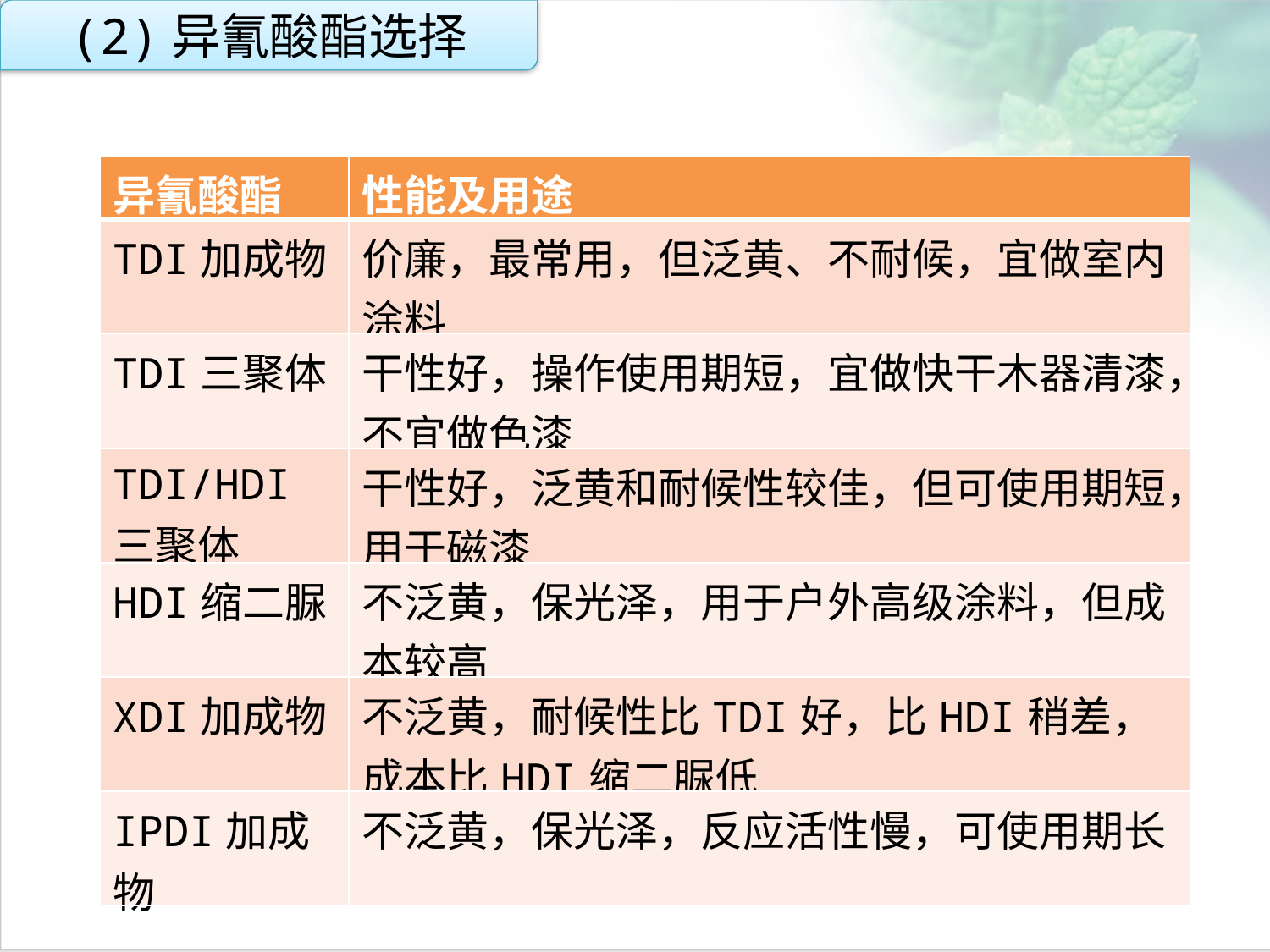

(2)异氰酸酯选择
| 异氰酸酯 | 性能及用途 |
| --- | --- |
| TDI加成物 | 价廉，最常用，但泛黄、不耐候，宜做室内涂料 |
| TDI三聚体 | 干性好，操作使用期短，宜做快干木器清漆，不宜做色漆 |
| TDI/HDI三聚体 | 干性好，泛黄和耐候性较佳，但可使用期短，用于磁漆 |
| HDI缩二脲 | 不泛黄，保光泽，用于户外高级涂料，但成本较高 |
| XDI加成物 | 不泛黄，耐候性比TDI好，比HDI稍差，成本比HDI缩二脲低 |
| IPDI加成物 | 不泛黄，保光泽，反应活性慢，可使用期长 |
点击添加文本
点击添加文本
点击添加文本
点击添加文本